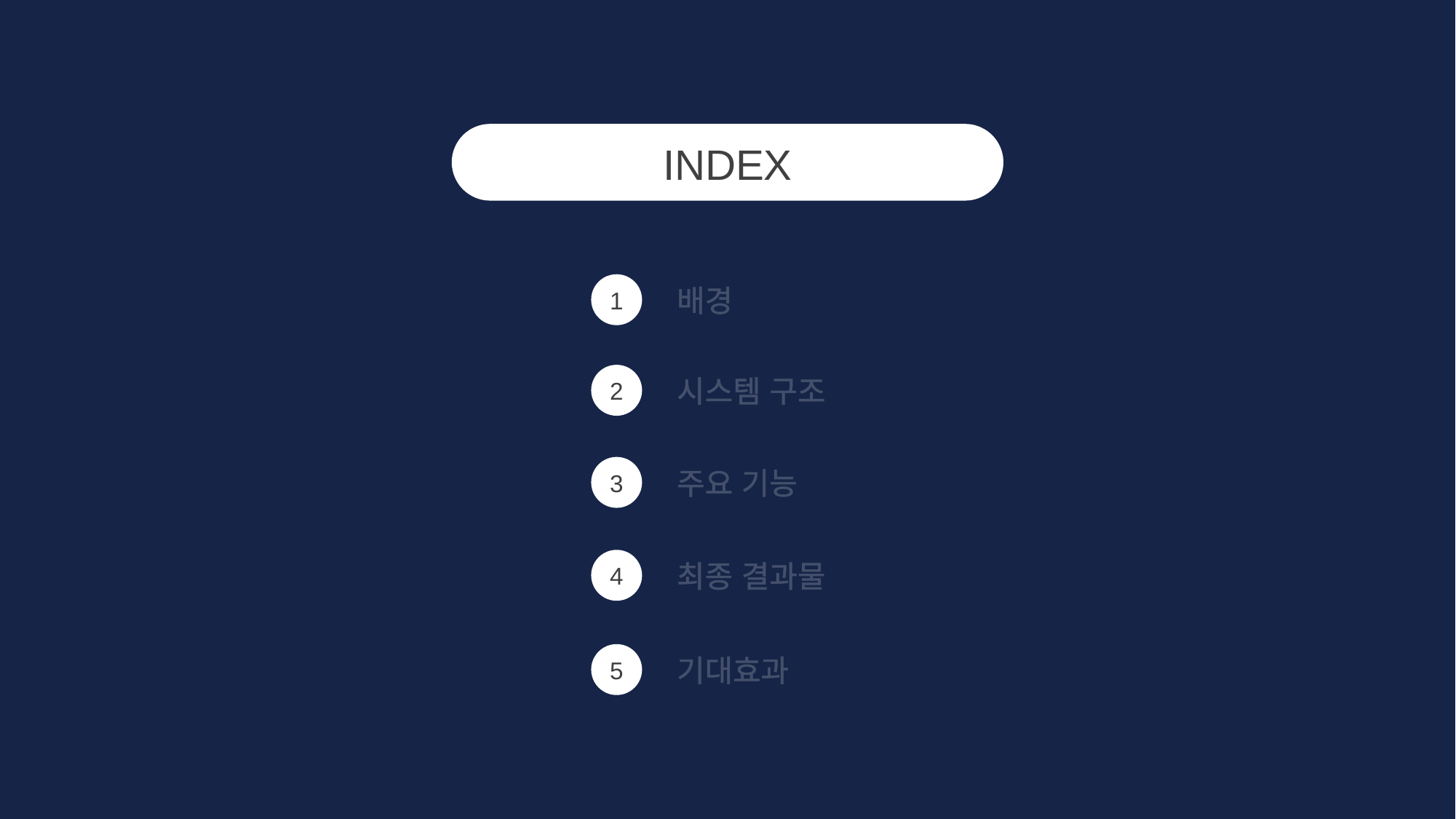

INDEX
1
배경
2
시스템 구조
3
주요 기능
4
최종 결과물
5
기대효과